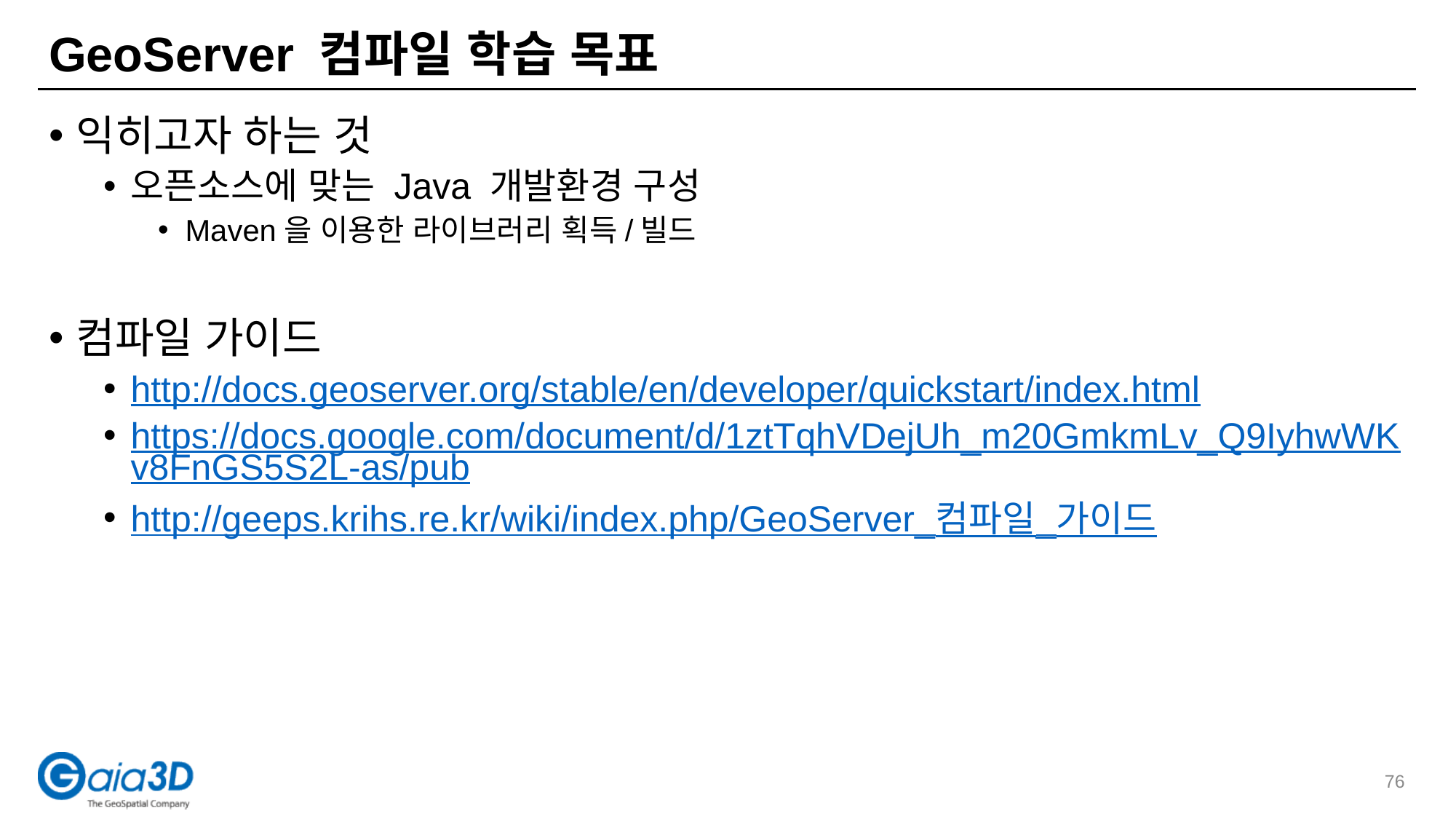

# GeoServer 컴파일 학습 목표
익히고자 하는 것
오픈소스에 맞는 Java 개발환경 구성
Maven을 이용한 라이브러리 획득/빌드

컴파일 가이드
http://docs.geoserver.org/stable/en/developer/quickstart/index.html
https://docs.google.com/document/d/1ztTqhVDejUh_m20GmkmLv_Q9IyhwWKv8FnGS5S2L-as/pub
http://geeps.krihs.re.kr/wiki/index.php/GeoServer_컴파일_가이드

76